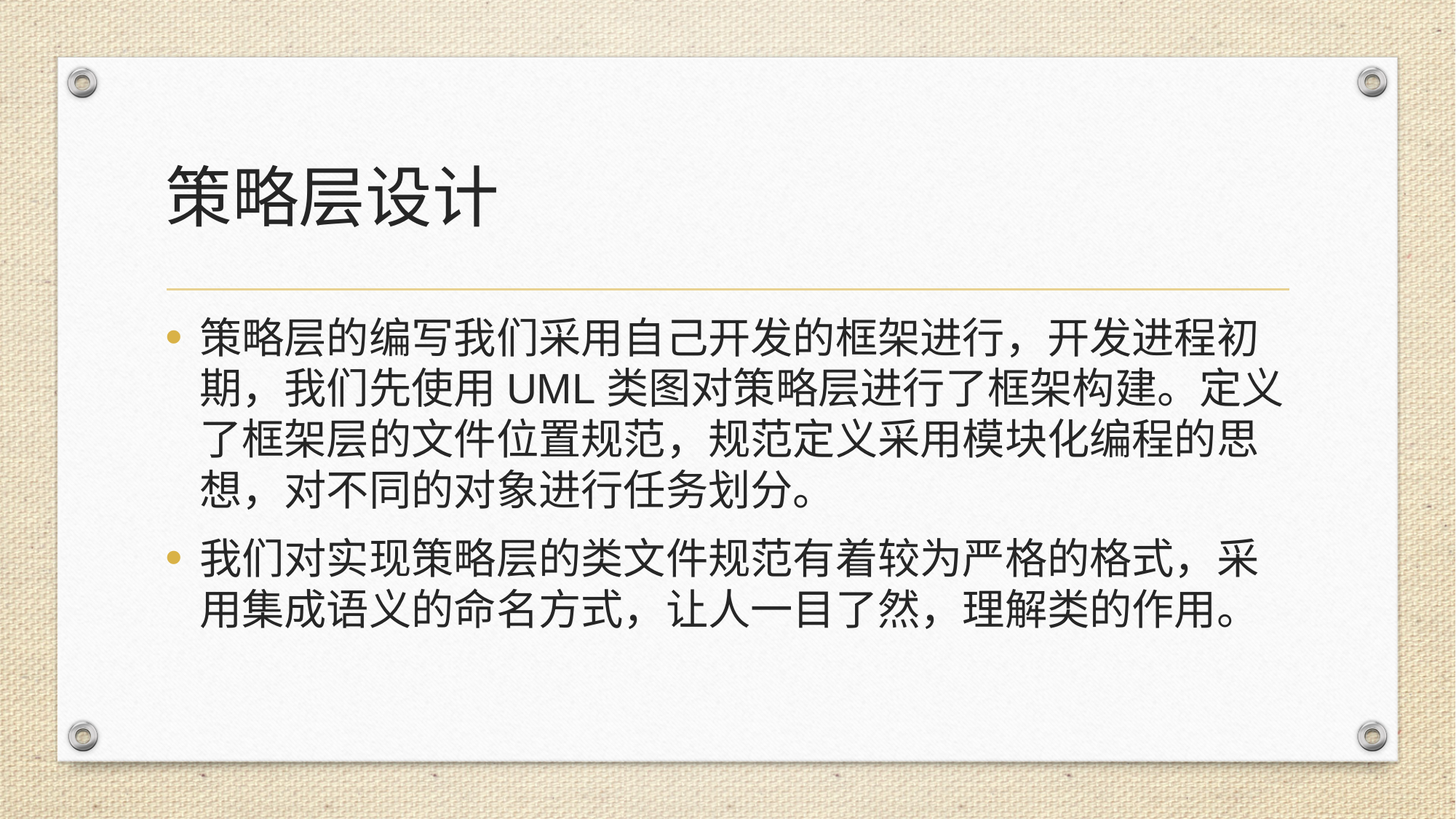

# 策略层设计
策略层的编写我们采用自己开发的框架进行，开发进程初期，我们先使用UML类图对策略层进行了框架构建。定义了框架层的文件位置规范，规范定义采用模块化编程的思想，对不同的对象进行任务划分。
我们对实现策略层的类文件规范有着较为严格的格式，采用集成语义的命名方式，让人一目了然，理解类的作用。